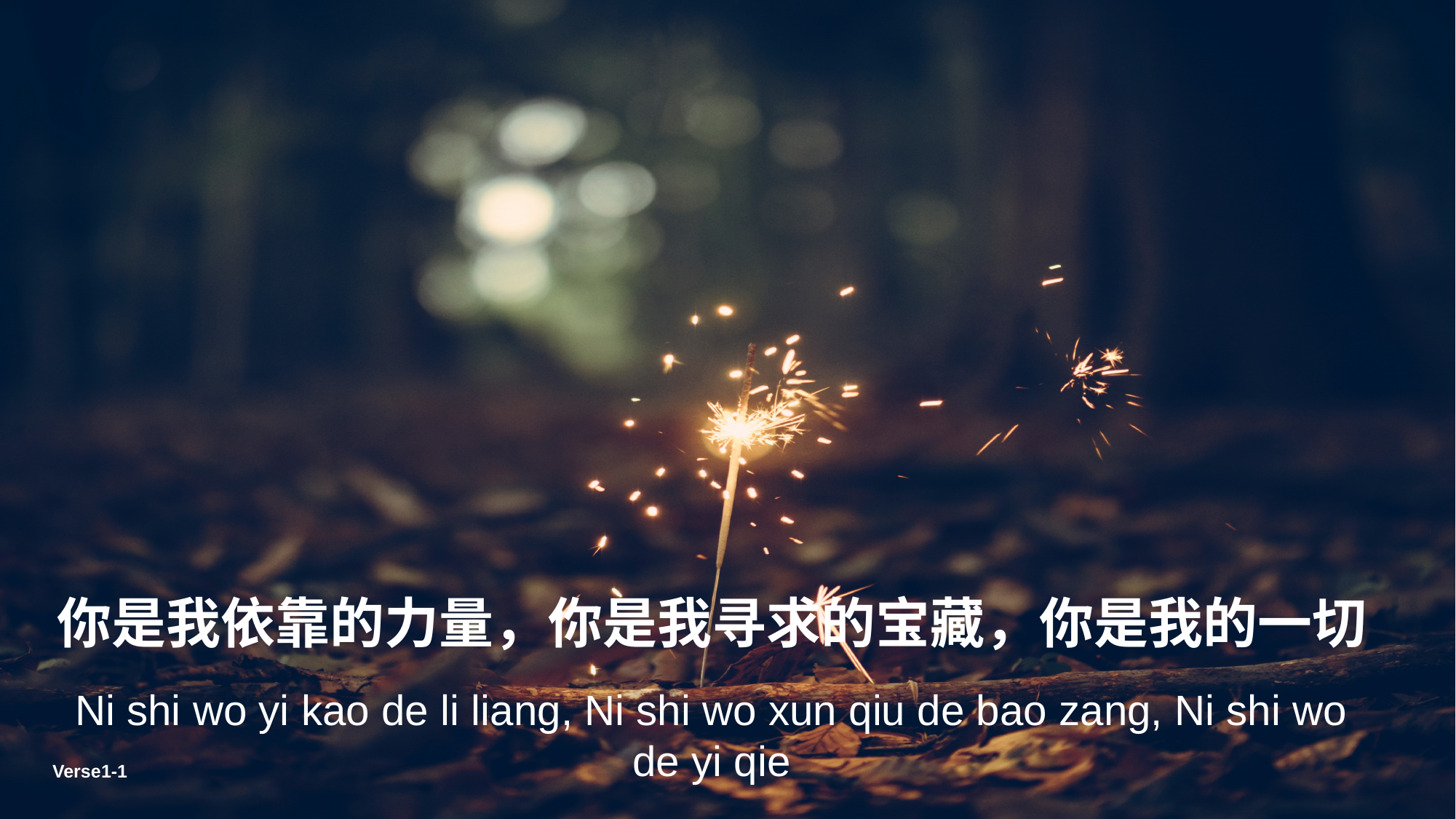

你是我依靠的力量，你是我寻求的宝藏，你是我的一切

Ni shi wo yi kao de li liang, Ni shi wo xun qiu de bao zang, Ni shi wo de yi qie
Verse1-1